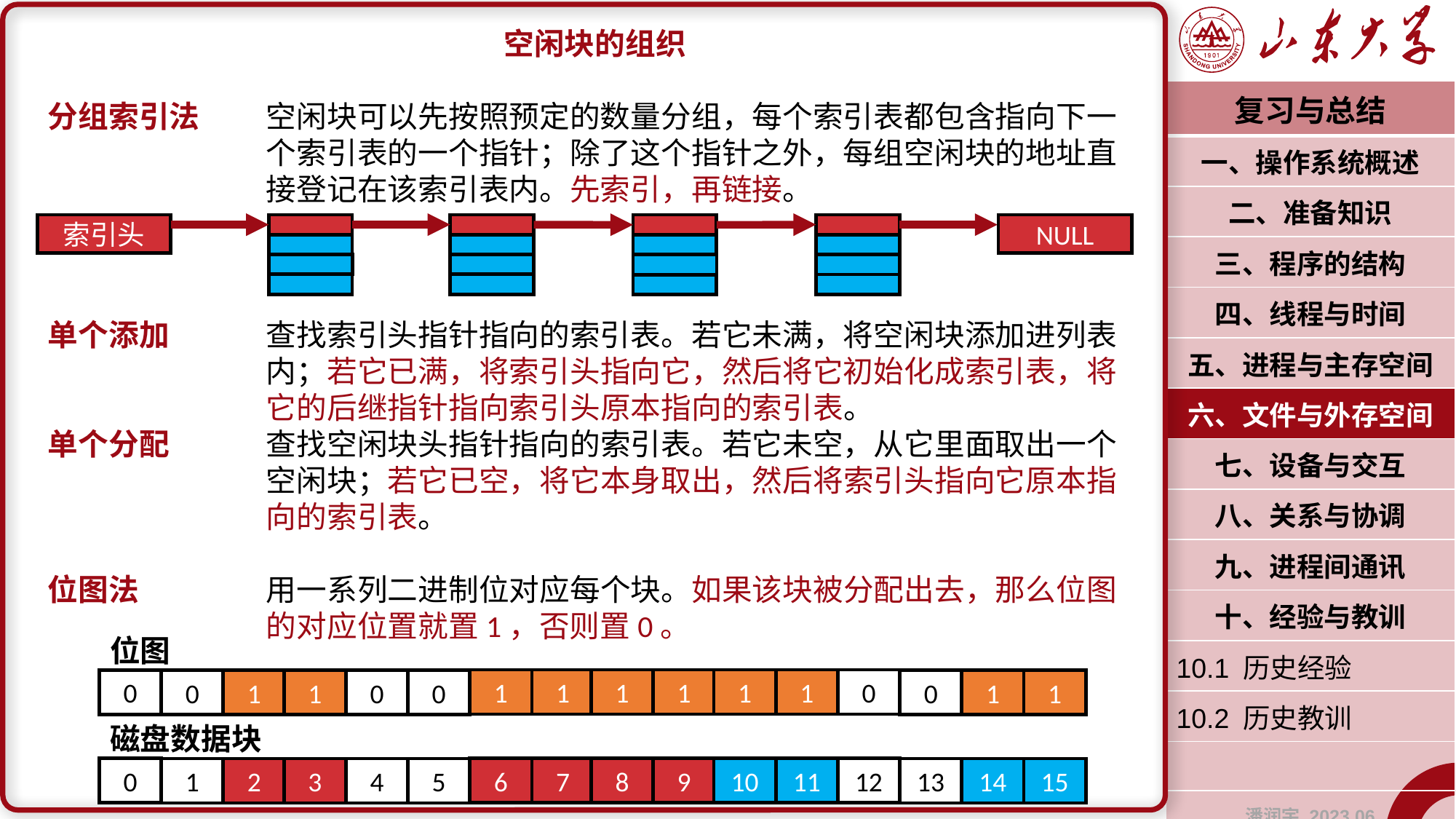

空闲块的组织

分组索引法	空闲块可以先按照预定的数量分组，每个索引表都包含指向下一			个索引表的一个指针；除了这个指针之外，每组空闲块的地址直			接登记在该索引表内。先索引，再链接。

单个添加	查找索引头指针指向的索引表。若它未满，将空闲块添加进列表			内；若它已满，将索引头指向它，然后将它初始化成索引表，将			它的后继指针指向索引头原本指向的索引表。
单个分配	查找空闲块头指针指向的索引表。若它未空，从它里面取出一个			空闲块；若它已空，将它本身取出，然后将索引头指向它原本指			向的索引表。

位图法		用一系列二进制位对应每个块。如果该块被分配出去，那么位图			的对应位置就置1，否则置0。
| 复习与总结 |
| --- |
| 一、操作系统概述 |
| 二、准备知识 |
| 三、程序的结构 |
| 四、线程与时间 |
| 五、进程与主存空间 |
| 六、文件与外存空间 |
| 七、设备与交互 |
| 八、关系与协调 |
| 九、进程间通讯 |
| 十、经验与教训 |
| 10.1 历史经验 |
| 10.2 历史教训 |
|  |
| 潘润宇 2023.06 |
索引头

NULL

位图
1
1
1
1
1
1
0
0
0
1
1
0
0
0
1
1
磁盘数据块
6
7
8
9
10
11
12
0
1
2
3
4
5
13
14
15